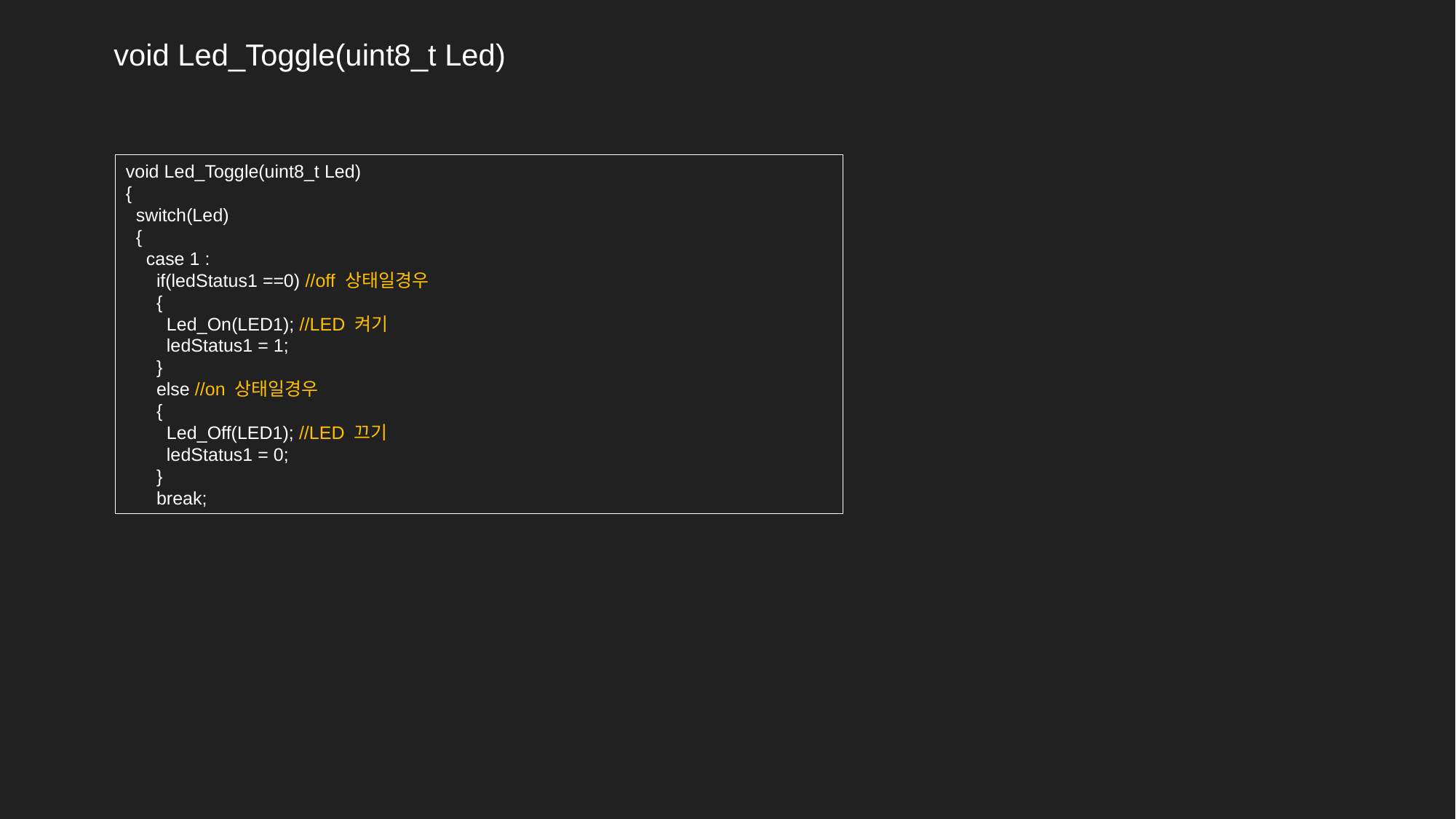

void Led_Toggle(uint8_t Led)
void Led_Toggle(uint8_t Led)
{
  switch(Led)
  {
    case 1 :
      if(ledStatus1 ==0) //off 상태일경우
      {
        Led_On(LED1); //LED 켜기
        ledStatus1 = 1;
      }
      else //on 상태일경우
      {
        Led_Off(LED1); //LED 끄기
        ledStatus1 = 0;
      }
      break;